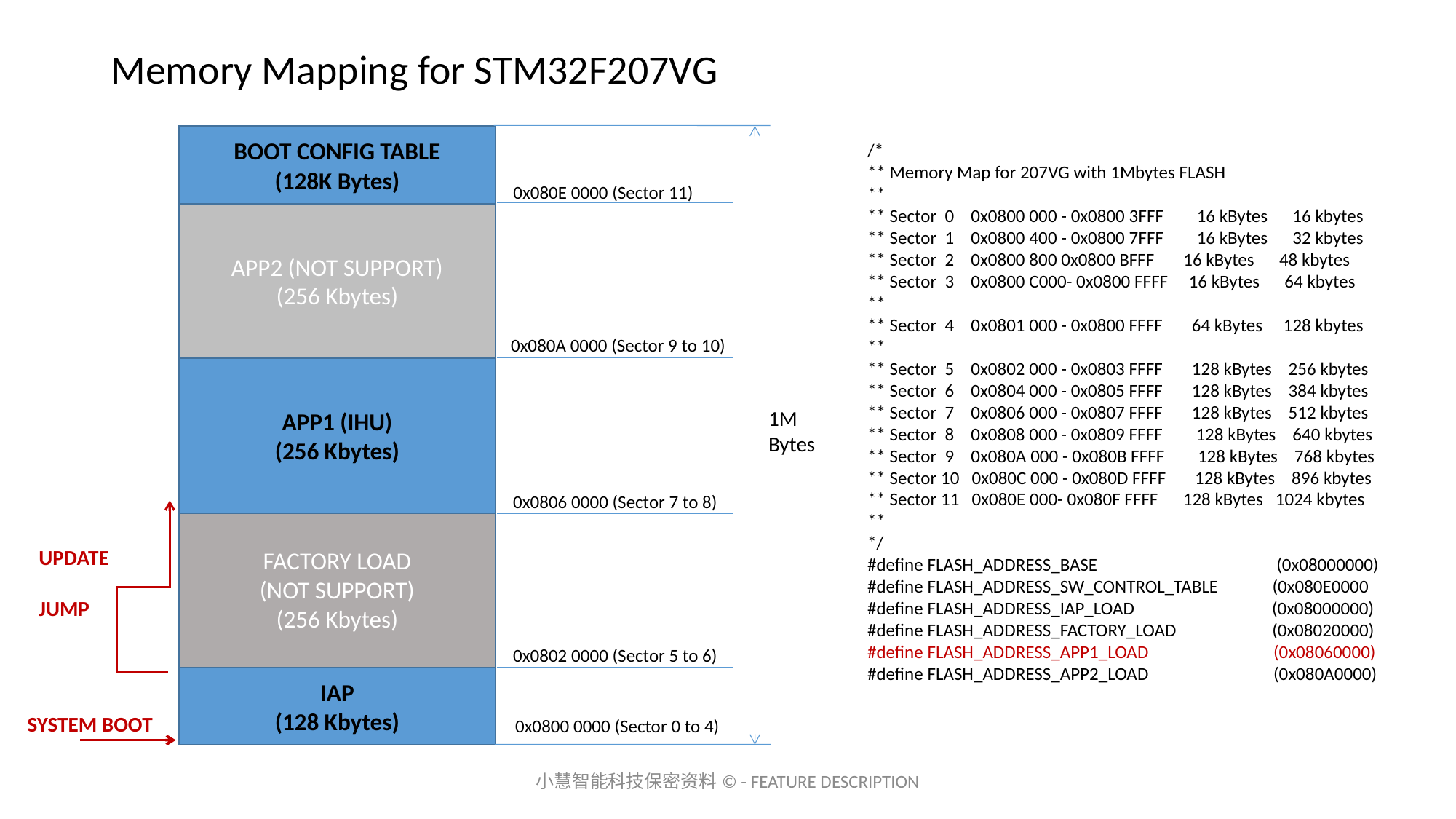

# Memory Mapping for STM32F207VG
BOOT CONFIG TABLE
(128K Bytes)
/*
** Memory Map for 207VG with 1Mbytes FLASH
**
** Sector  0    0x0800 000 - 0x0800 3FFF        16 kBytes      16 kbytes
** Sector  1    0x0800 400 - 0x0800 7FFF        16 kBytes      32 kbytes
** Sector  2    0x0800 800 0x0800 BFFF       16 kBytes      48 kbytes
** Sector  3    0x0800 C000- 0x0800 FFFF     16 kBytes      64 kbytes
**
** Sector  4    0x0801 000 - 0x0800 FFFF       64 kBytes     128 kbytes
**
** Sector  5    0x0802 000 - 0x0803 FFFF       128 kBytes    256 kbytes
** Sector  6    0x0804 000 - 0x0805 FFFF       128 kBytes    384 kbytes
** Sector  7    0x0806 000 - 0x0807 FFFF       128 kBytes    512 kbytes
** Sector  8    0x0808 000 - 0x0809 FFFF        128 kBytes    640 kbytes
** Sector  9    0x080A 000 - 0x080B FFFF        128 kBytes    768 kbytes
** Sector 10   0x080C 000 - 0x080D FFFF       128 kBytes    896 kbytes
** Sector 11   0x080E 000- 0x080F FFFF      128 kBytes   1024 kbytes
**
*/
#define FLASH_ADDRESS_BASE                                           (0x08000000)
#define FLASH_ADDRESS_SW_CONTROL_TABLE             (0x080E0000
#define FLASH_ADDRESS_IAP_LOAD                                 (0x08000000)
#define FLASH_ADDRESS_FACTORY_LOAD                       (0x08020000)
#define FLASH_ADDRESS_APP1_LOAD                              (0x08060000)
#define FLASH_ADDRESS_APP2_LOAD                              (0x080A0000)
0x080E 0000 (Sector 11)
APP2 (NOT SUPPORT)
(256 Kbytes)
0x080A 0000 (Sector 9 to 10)
APP1 (IHU)
(256 Kbytes)
1M Bytes
0x0806 0000 (Sector 7 to 8)
FACTORY LOAD
(NOT SUPPORT)
(256 Kbytes)
UPDATE

JUMP
0x0802 0000 (Sector 5 to 6)
IAP
(128 Kbytes)
SYSTEM BOOT
0x0800 0000 (Sector 0 to 4)

小慧智能科技保密资料© - FEATURE DESCRIPTION
14